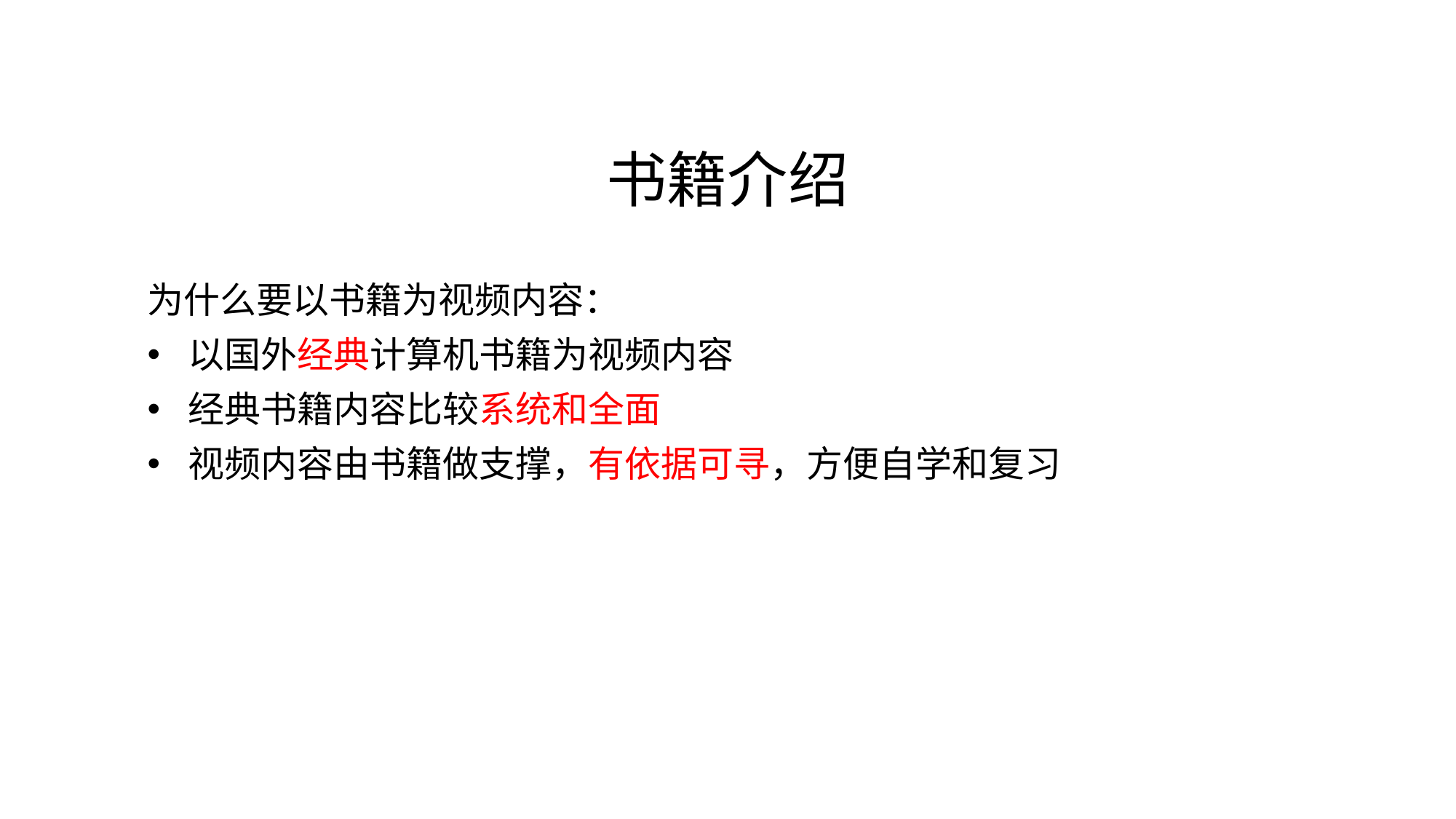

# 书籍介绍
为什么要以书籍为视频内容：
以国外经典计算机书籍为视频内容
经典书籍内容比较系统和全面
视频内容由书籍做支撑，有依据可寻，方便自学和复习